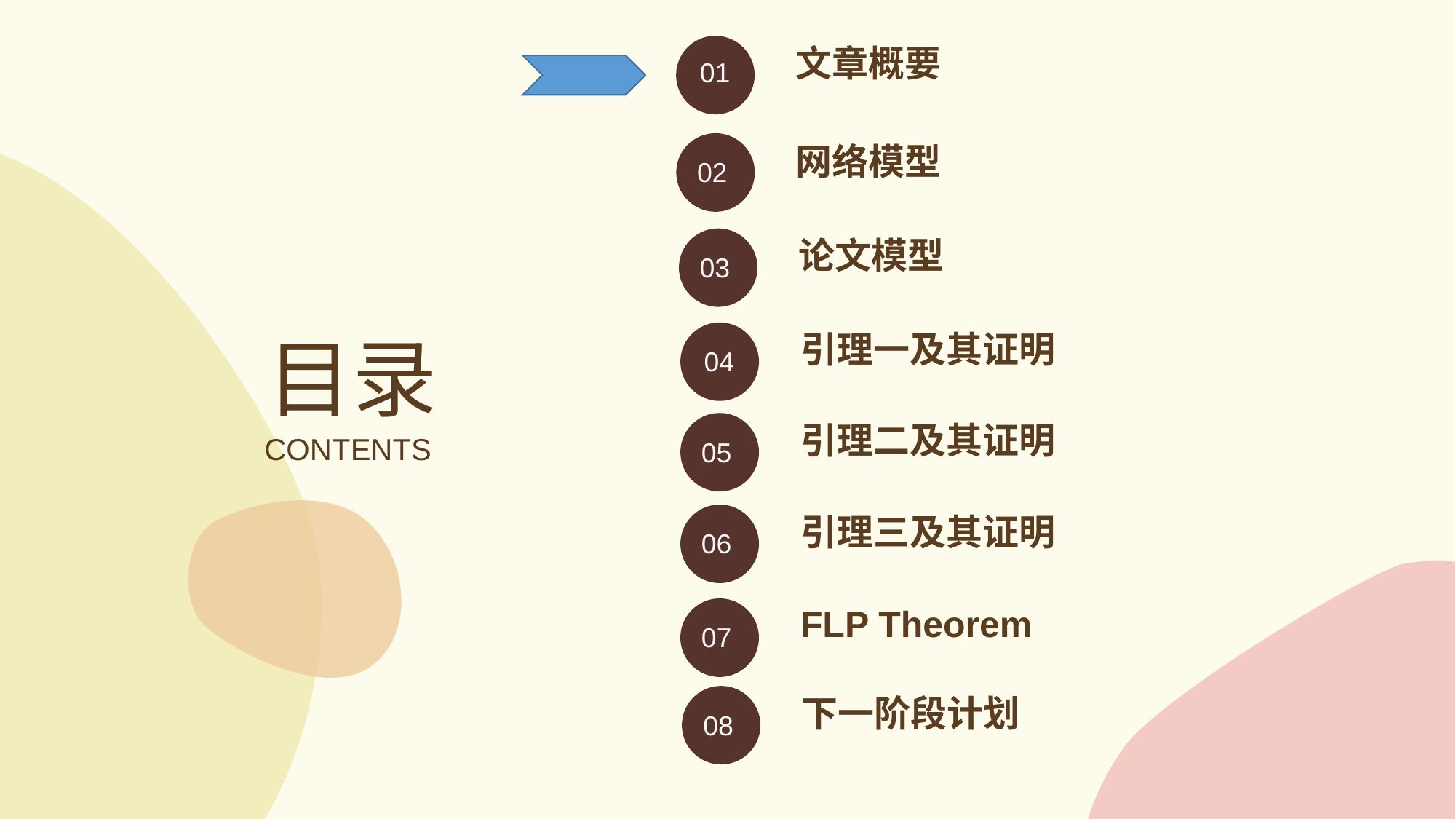

文章概要

01

网络模型

02
论文模型

03
目录
引理一及其证明

04
引理二及其证明

CONTENTS
05

引理三及其证明

06

FLP Theorem

07
下一阶段计划

08